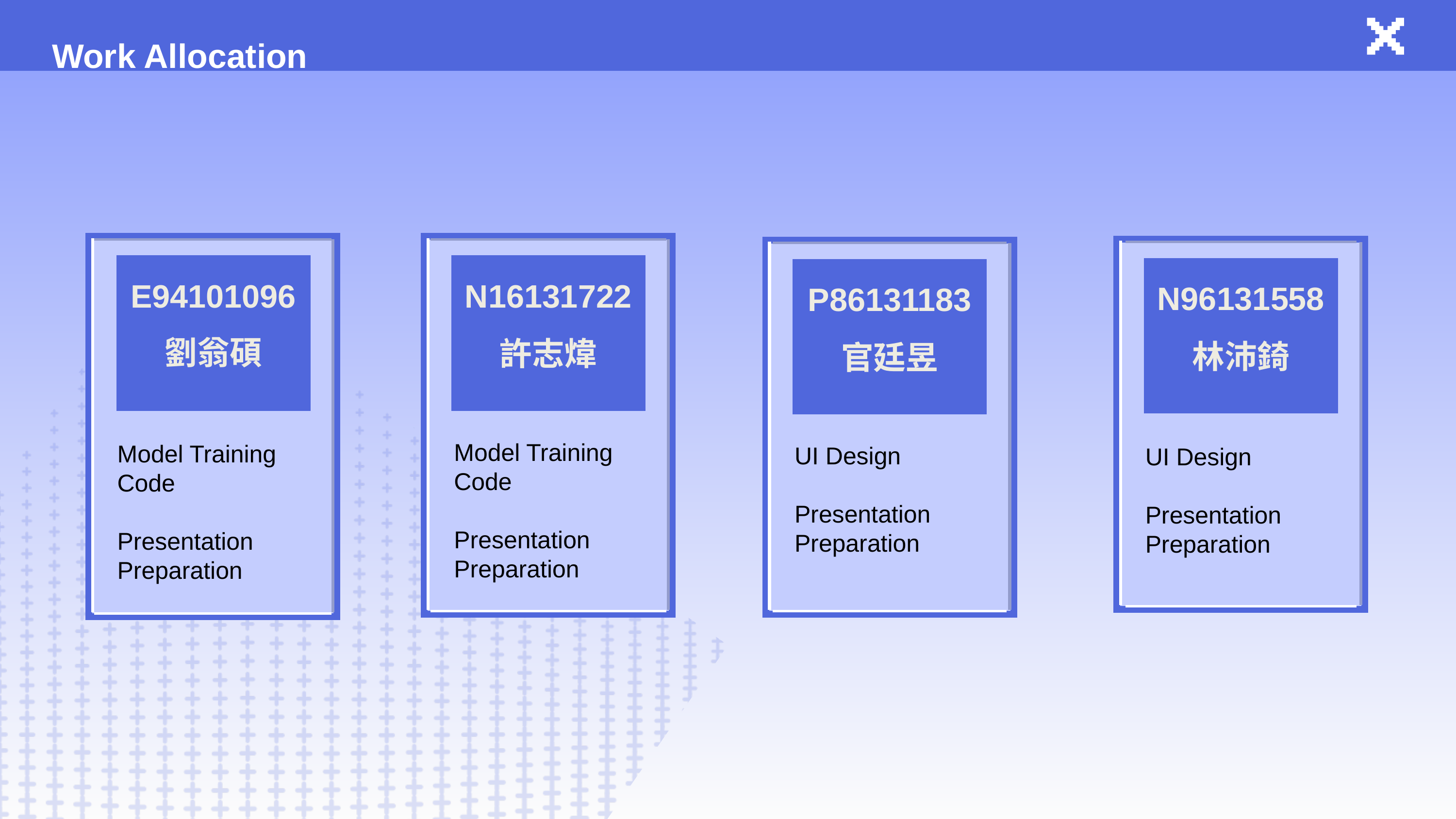

Work Allocation

N16131722
許志煒

E94101096
劉翁碩

N96131558
林沛錡

P86131183
官廷昱

Model Training Code

Presentation Preparation

Model Training Code

Presentation Preparation

UI Design

Presentation Preparation

UI Design

Presentation Preparation